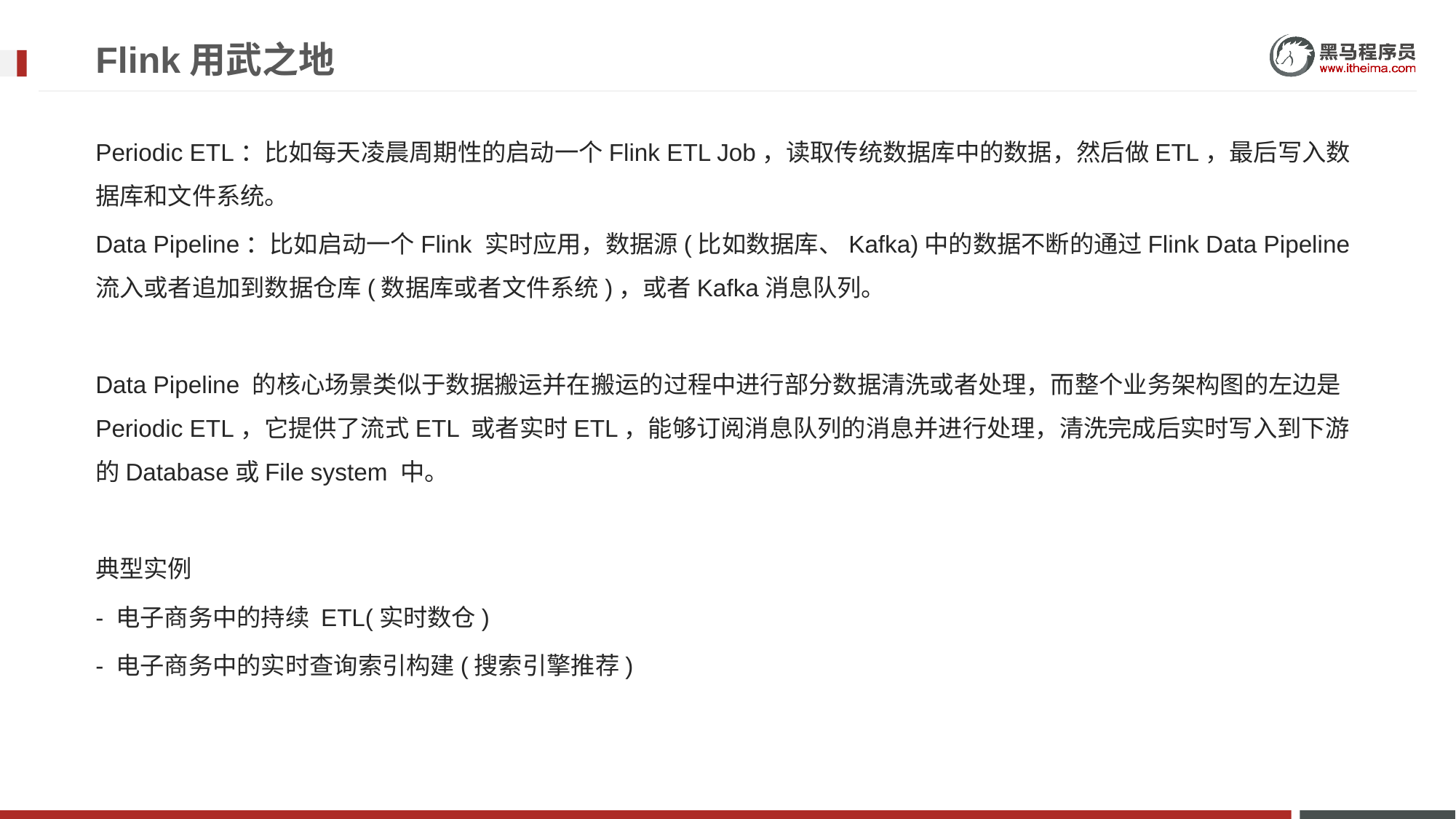

# Flink用武之地
Periodic ETL：比如每天凌晨周期性的启动一个Flink ETL Job，读取传统数据库中的数据，然后做ETL，最后写入数据库和文件系统。
Data Pipeline：比如启动一个Flink 实时应用，数据源(比如数据库、Kafka)中的数据不断的通过Flink Data Pipeline流入或者追加到数据仓库(数据库或者文件系统)，或者Kafka消息队列。

Data Pipeline 的核心场景类似于数据搬运并在搬运的过程中进行部分数据清洗或者处理，而整个业务架构图的左边是Periodic ETL，它提供了流式ETL 或者实时ETL，能够订阅消息队列的消息并进行处理，清洗完成后实时写入到下游的Database或File system 中。

典型实例
- 电子商务中的持续 ETL(实时数仓)
- 电子商务中的实时查询索引构建(搜索引擎推荐)